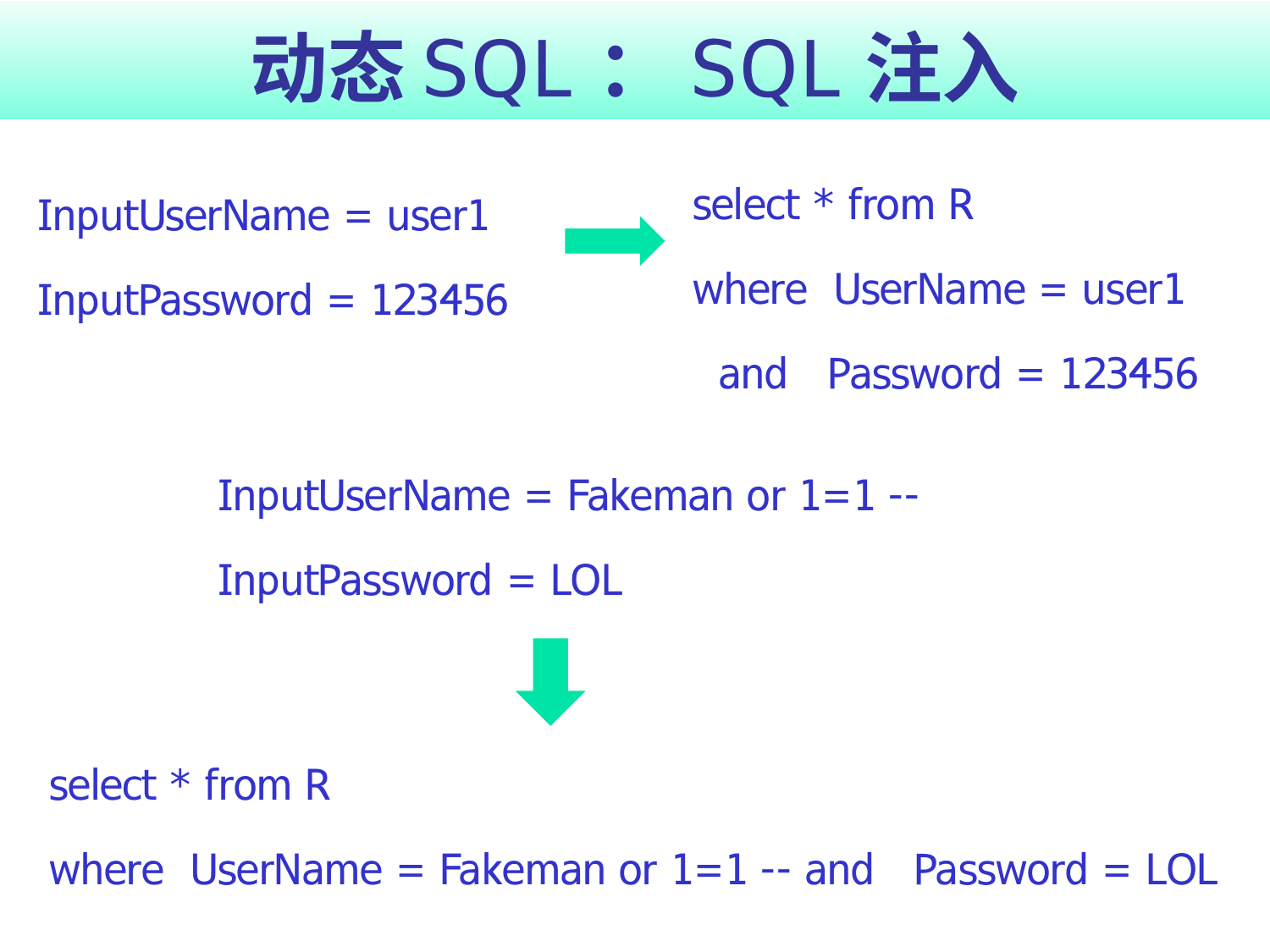

# 动态SQL：SQL注入
select * from R
where  UserName = user1
  and   Password = 123456

InputUserName = user1
InputPassword = 123456

InputUserName = Fakeman or 1=1 --
InputPassword = LOL

select * from R
where  UserName = Fakeman or 1=1 -- and   Password = LOL